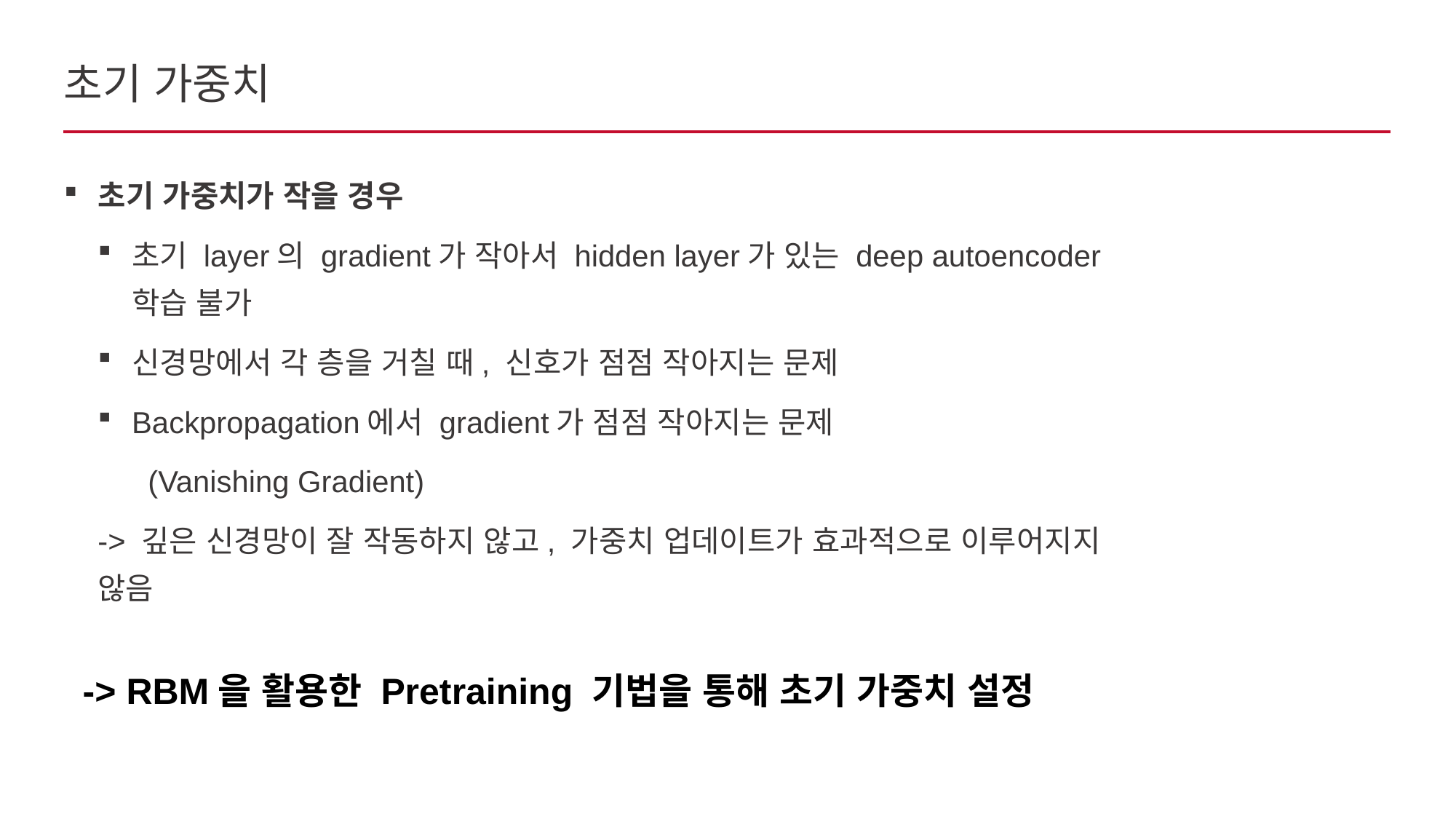

# 초기 가중치
초기 가중치가 작을 경우
초기 layer의 gradient가 작아서 hidden layer가 있는 deep autoencoder 학습 불가
신경망에서 각 층을 거칠 때, 신호가 점점 작아지는 문제
Backpropagation에서 gradient가 점점 작아지는 문제
      (Vanishing Gradient)
-> 깊은 신경망이 잘 작동하지 않고, 가중치 업데이트가 효과적으로 이루어지지 않음
-> RBM을 활용한 Pretraining 기법을 통해 초기 가중치 설정